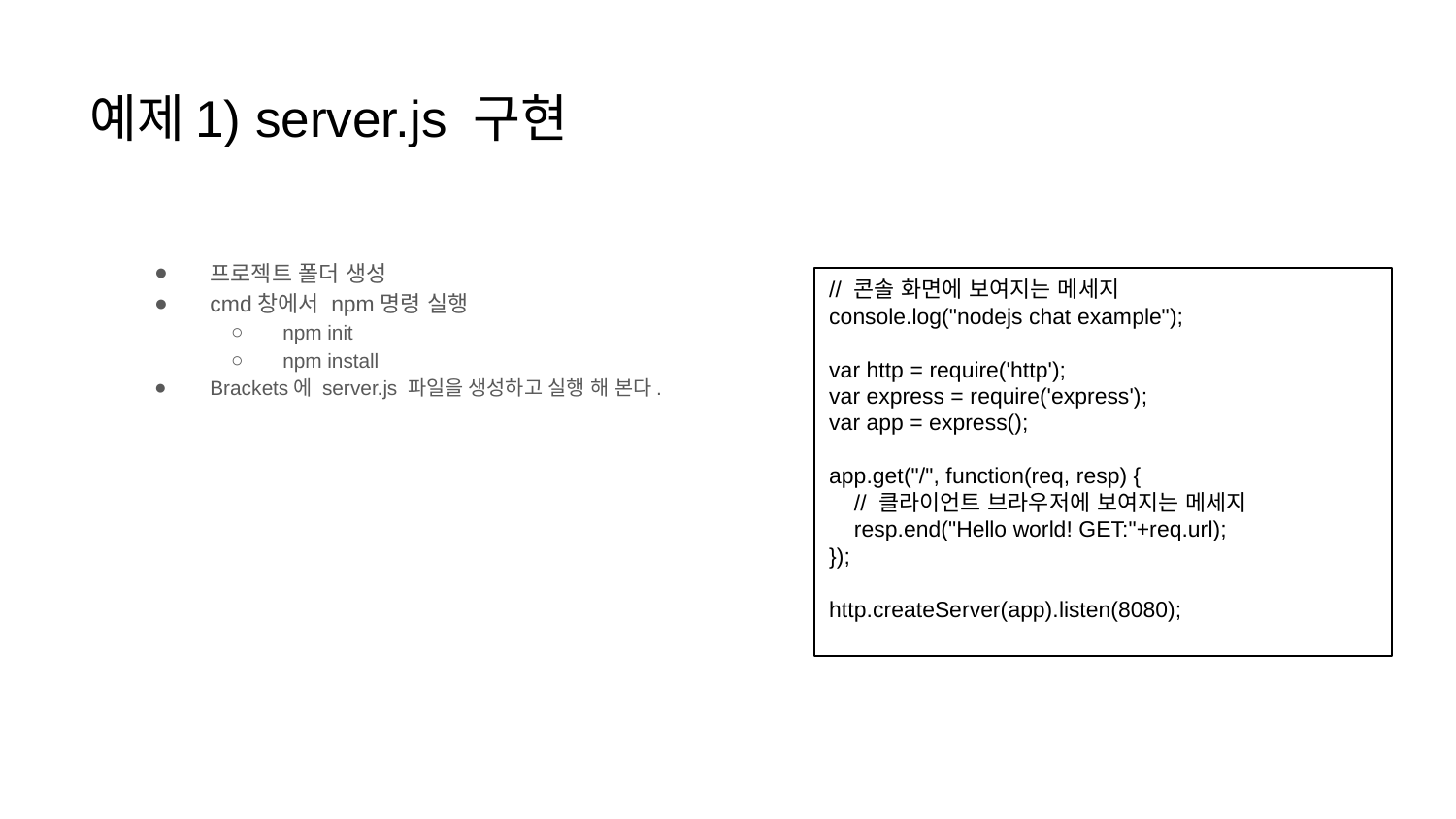

# 예제1) server.js 구현
프로젝트 폴더 생성
cmd창에서 npm명령 실행
npm init
npm install
Brackets에 server.js 파일을 생성하고 실행 해 본다.

// 콘솔 화면에 보여지는 메세지
console.log("nodejs chat example");

var http = require('http');
var express = require('express');
var app = express();

app.get("/", function(req, resp) {
    // 클라이언트 브라우저에 보여지는 메세지
    resp.end("Hello world! GET:"+req.url);
});

http.createServer(app).listen(8080);